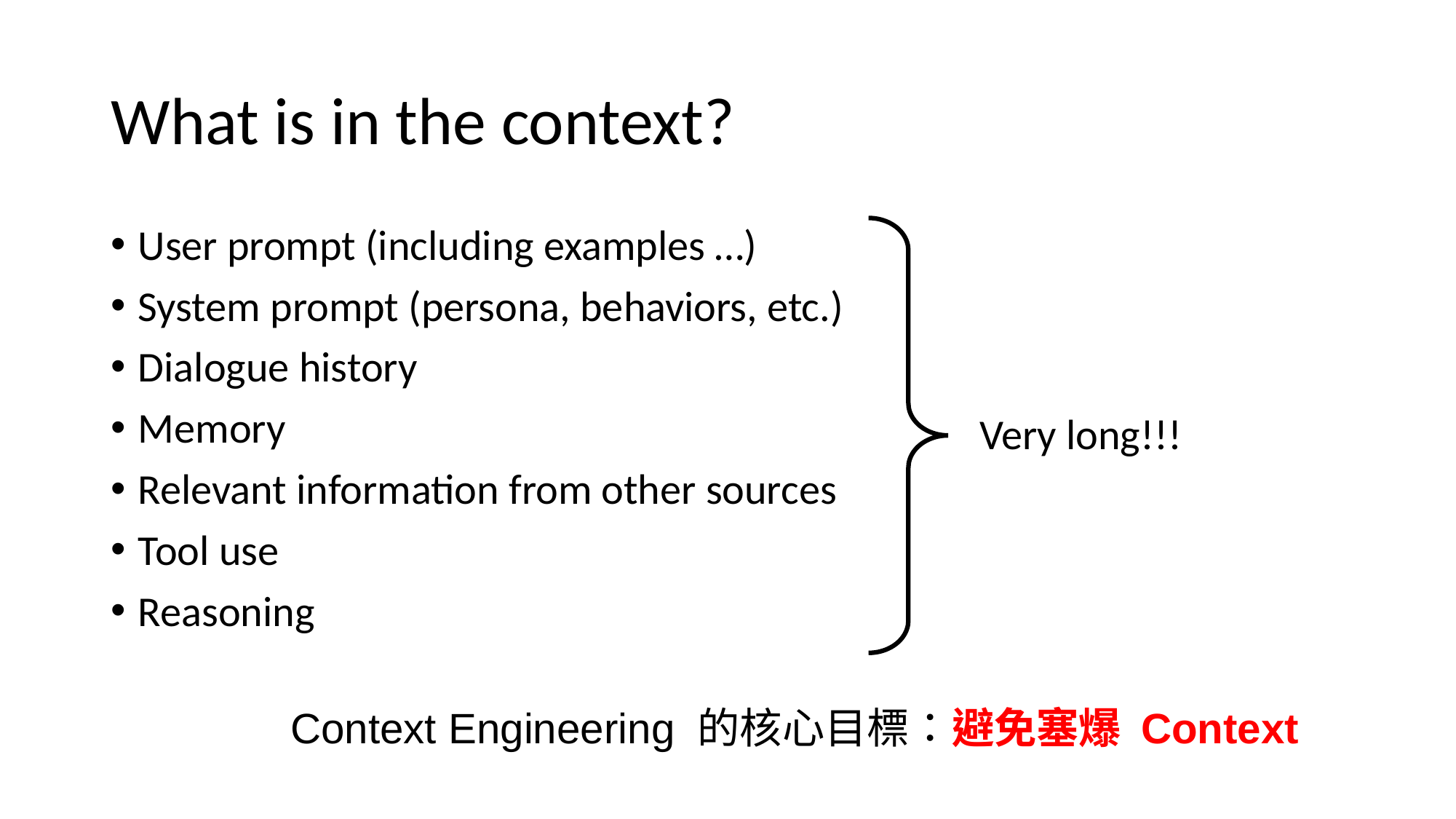

# What is in the context?
User prompt (including examples …)
System prompt (persona, behaviors, etc.)
Dialogue history
Memory
Relevant information from other sources
Tool use
Reasoning

Very long!!!
Context Engineering 的核心目標：避免塞爆 Context